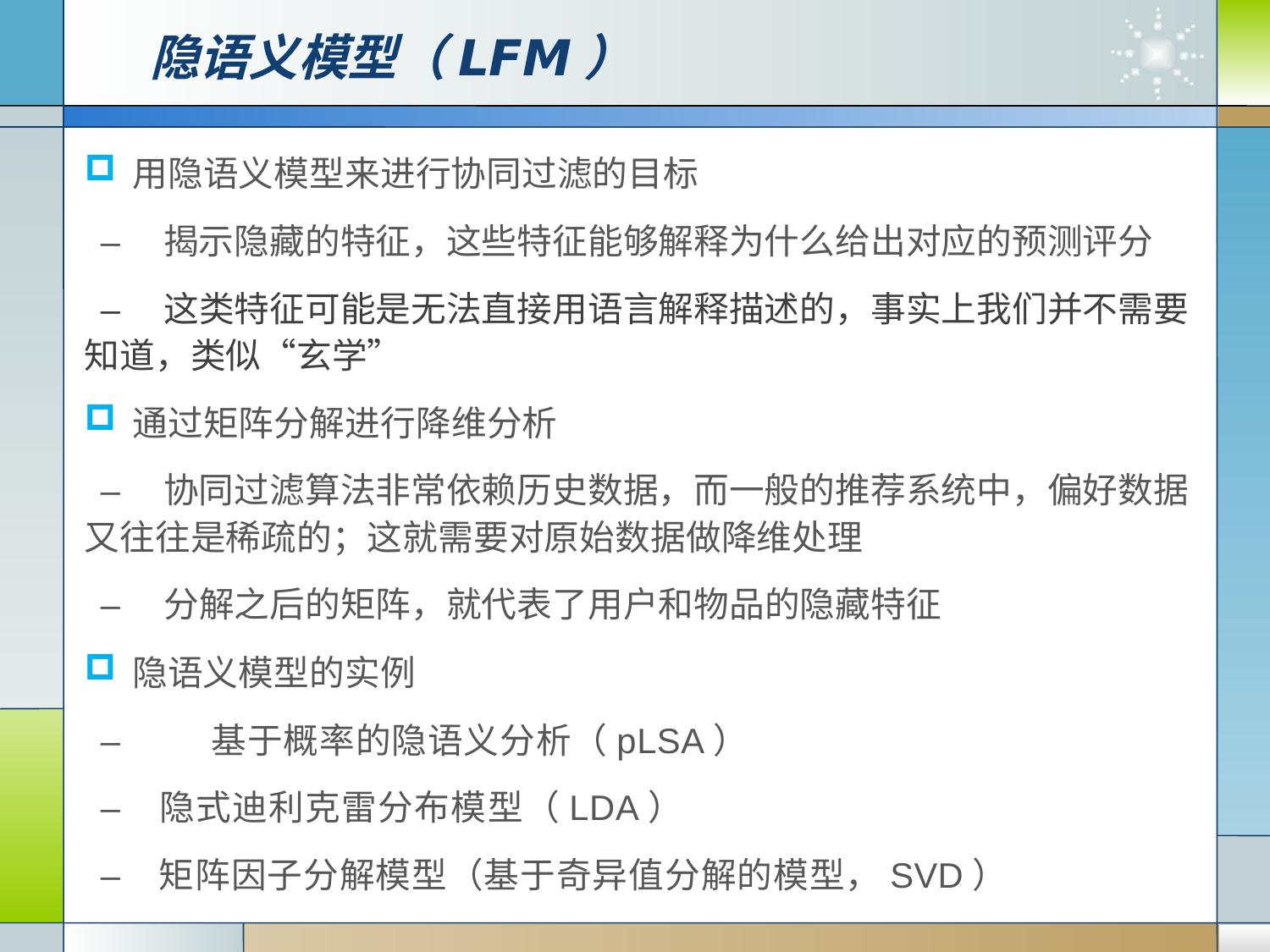

# 隐语义模型（LFM）
用隐语义模型来进行协同过滤的目标
–   揭示隐藏的特征，这些特征能够解释为什么给出对应的预测评分
–   这类特征可能是无法直接用语言解释描述的，事实上我们并不需要知道，类似“玄学”
通过矩阵分解进行降维分析
–   协同过滤算法非常依赖历史数据，而一般的推荐系统中，偏好数据又往往是稀疏的；这就需要对原始数据做降维处理
–   分解之后的矩阵，就代表了用户和物品的隐藏特征
隐语义模型的实例
–	基于概率的隐语义分析（pLSA）
–   隐式迪利克雷分布模型（LDA）
–   矩阵因子分解模型（基于奇异值分解的模型，SVD）